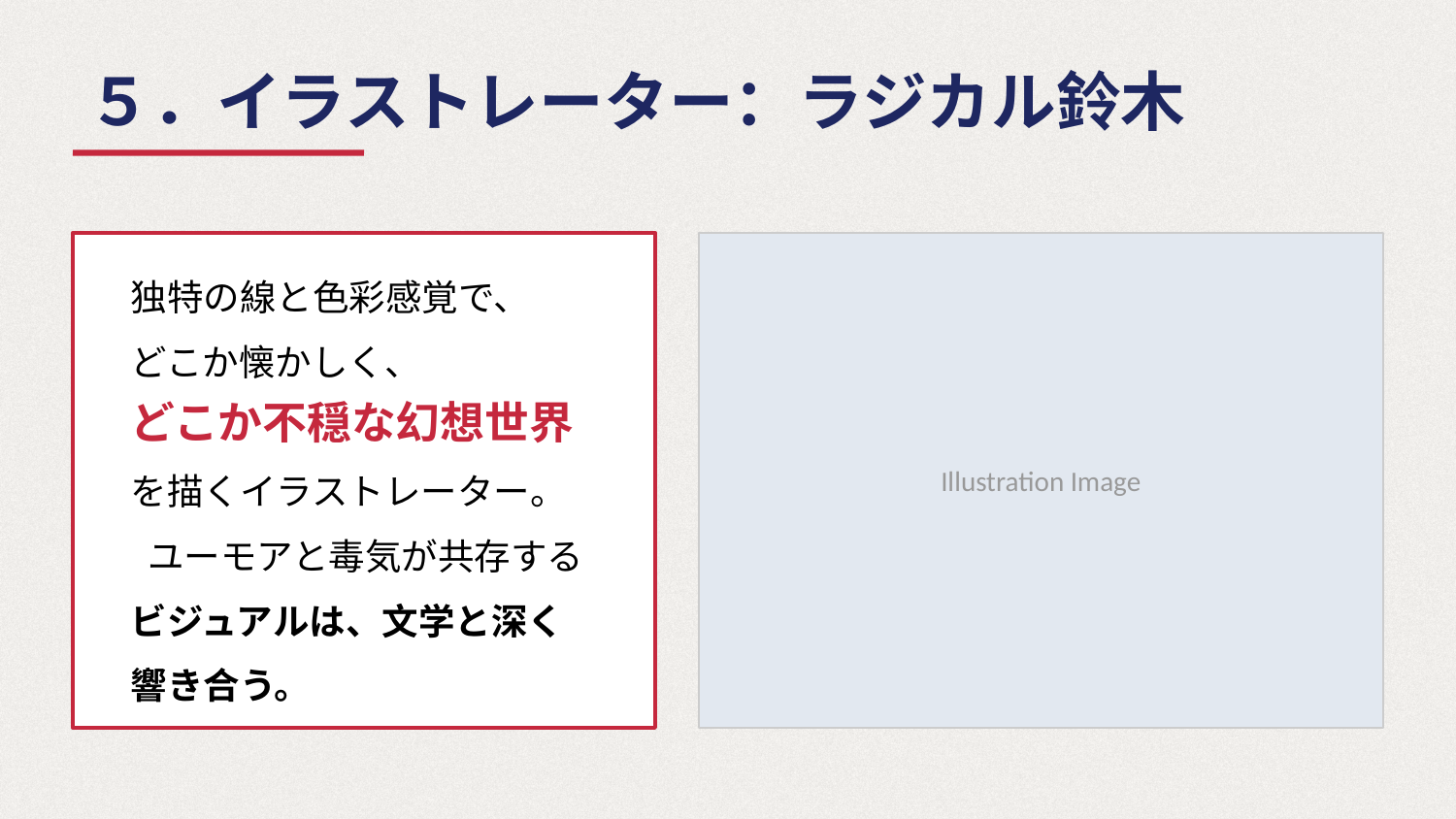

５．イラストレーター：ラジカル鈴木

Illustration Image
独特の線と色彩感覚で、
どこか懐かしく、
どこか不穏な幻想世界
を描くイラストレーター。
 ユーモアと毒気が共存する
ビジュアルは、文学と深く響き合う。